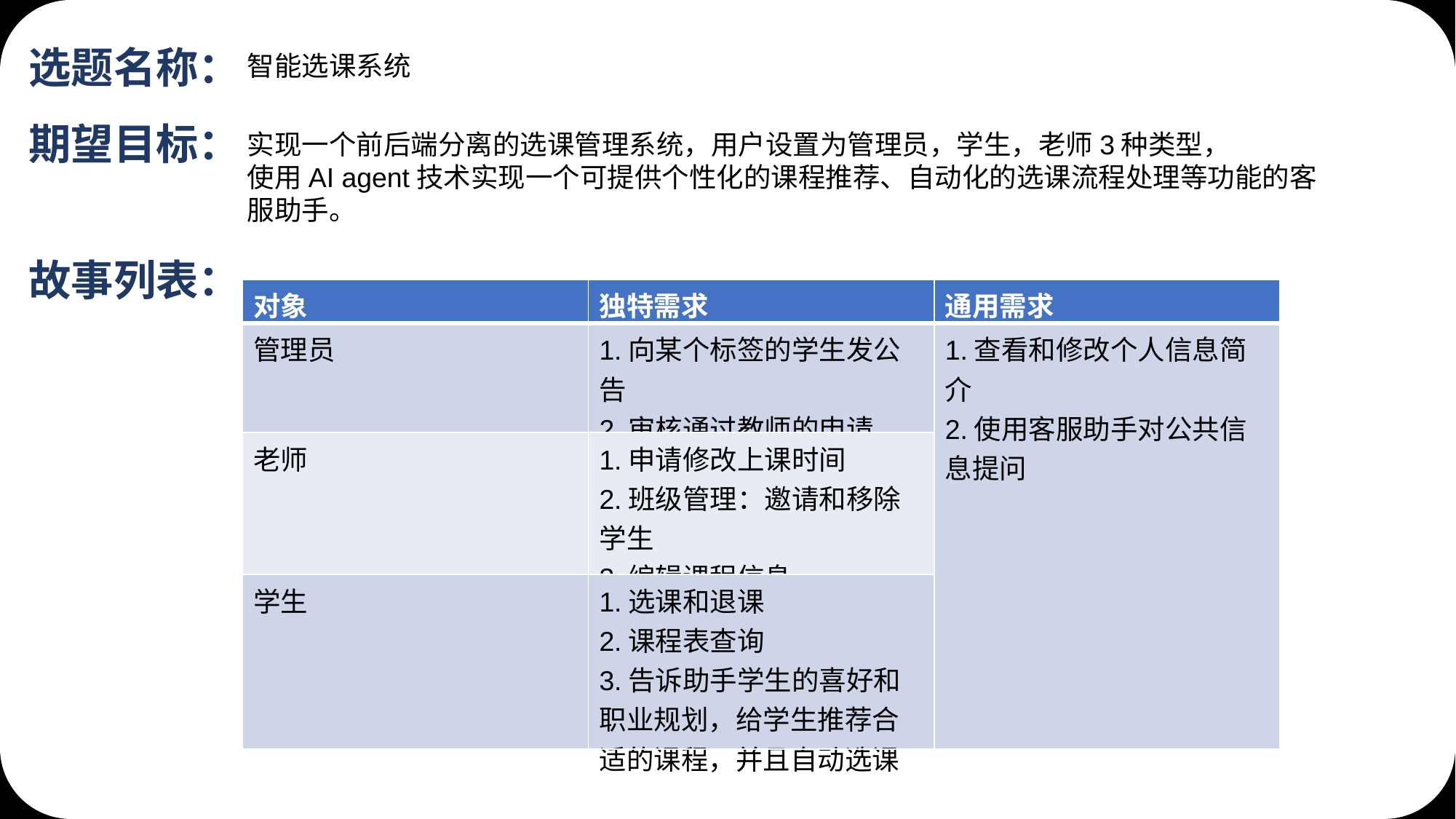

选题名称：
智能选课系统
期望目标：
实现一个前后端分离的选课管理系统，用户设置为管理员，学生，老师3种类型，
使用AI agent技术实现一个可提供个性化的课程推荐、自动化的选课流程处理等功能的客服助手。
故事列表：
| 对象 | 独特需求 | 通用需求 |
| --- | --- | --- |
| 管理员 | 1.向某个标签的学生发公告 2.审核通过教师的申请 | 1.查看和修改个人信息简介 2.使用客服助手对公共信息提问 |
| 老师 | 1.申请修改上课时间 2.班级管理：邀请和移除学生 3.编辑课程信息 |  |
| 学生 | 1.选课和退课 2.课程表查询 3.告诉助手学生的喜好和职业规划，给学生推荐合适的课程，并且自动选课 |  |